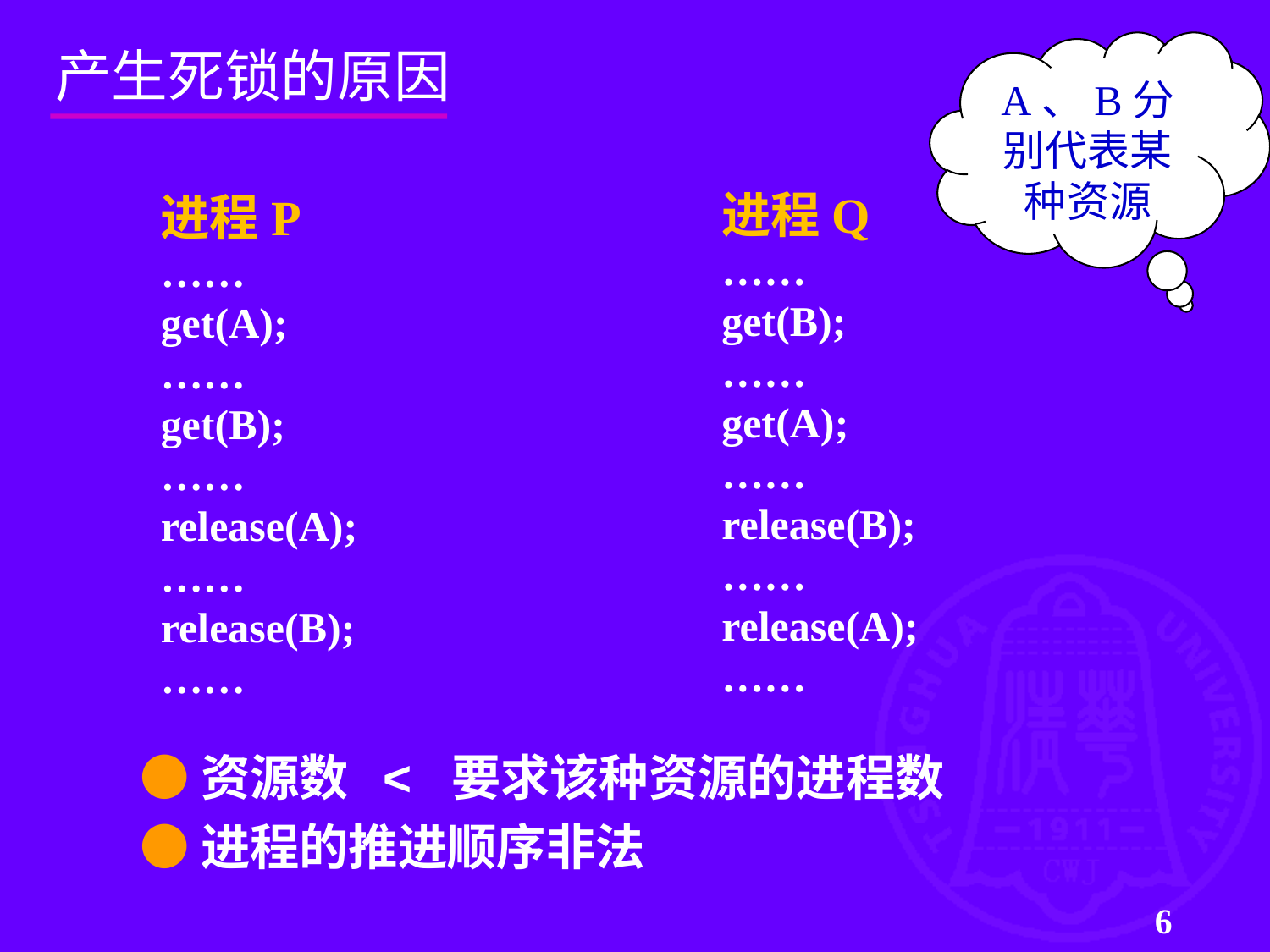

A、B分别代表某种资源
# 产生死锁的原因

进程Q
……
get(B);
……
get(A);
……
release(B);
……
release(A);
……

进程P
……
get(A);
……
get(B);
……
release(A);
……
release(B);
……

●资源数  <  要求该种资源的进程数
●进程的推进顺序非法